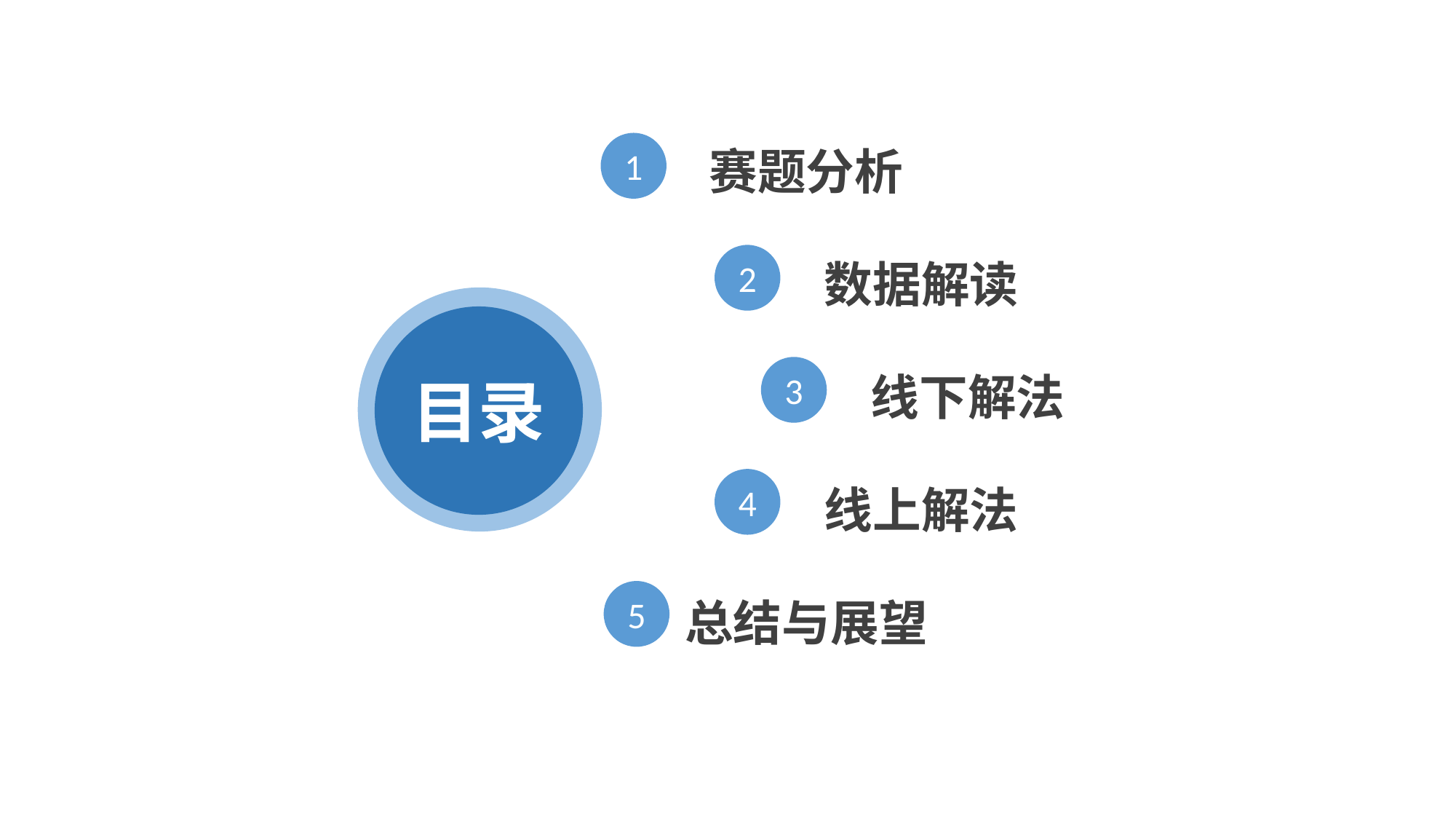

1
赛题分析
2
数据解读

目录
3
线下解法
4
线上解法
5
总结与展望